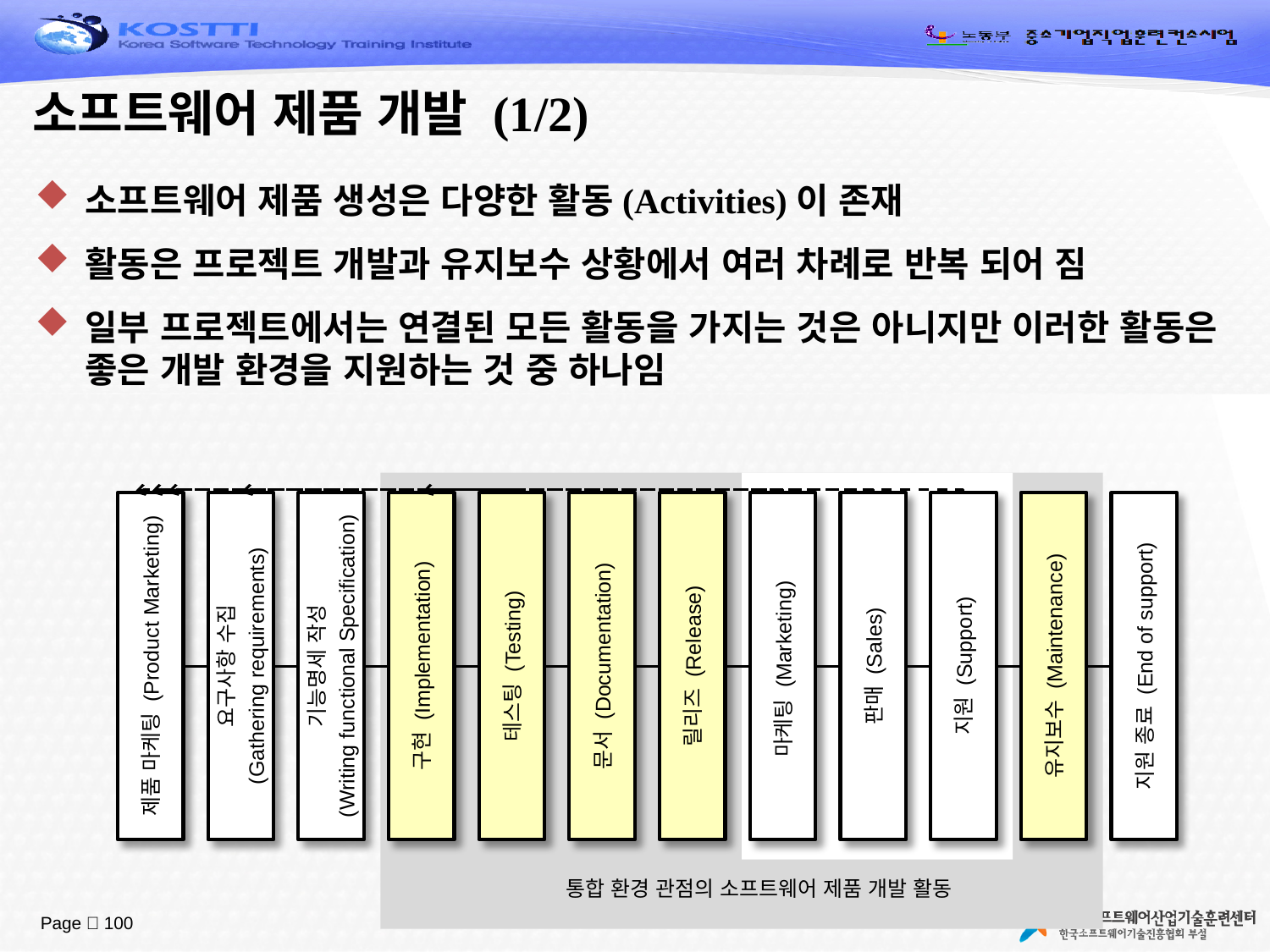

# 소프트웨어 제품 개발 (1/2)
소프트웨어 제품 생성은 다양한 활동(Activities)이 존재
활동은 프로젝트 개발과 유지보수 상황에서 여러 차례로 반복 되어 짐
일부 프로젝트에서는 연결된 모든 활동을 가지는 것은 아니지만 이러한 활동은 좋은 개발 환경을 지원하는 것 중 하나임

제품 마케팅 (Product Marketing)

요구사항 수집
(Gathering requirements)
기능명세 작성
(Writing functional Specification)
구현 (Implementation)
테스팅 (Testing)
문서 (Documentation)
릴리즈 (Release)
마케팅 (Marketing)
판매 (Sales)
지원 (Support)
유지보수 (Maintenance)
지원 종료 (End of support)
통합 환경 관점의 소프트웨어 제품 개발 활동